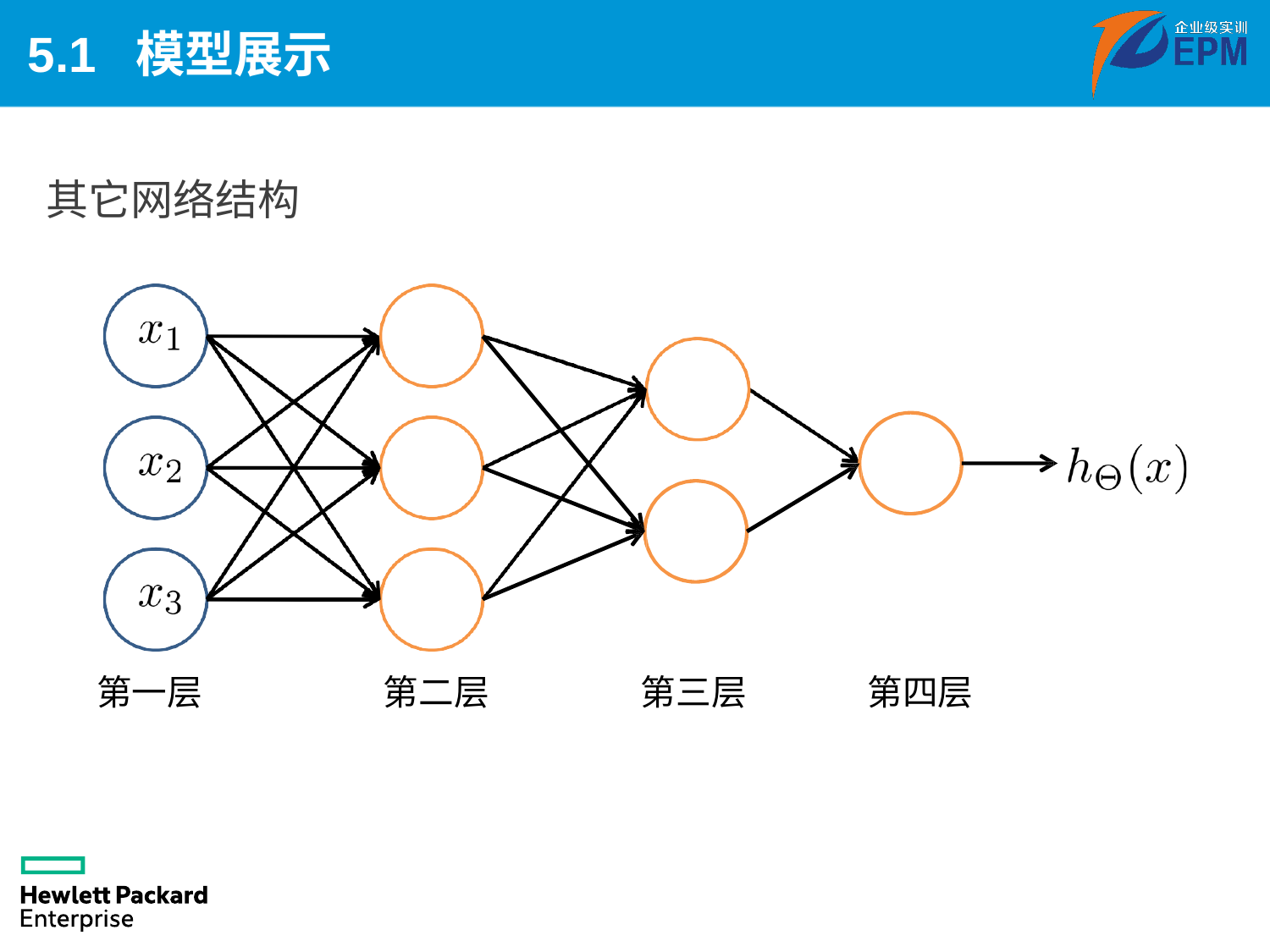

# 5.1  模型展示
其它网络结构

第一层
第二层
第三层
第四层